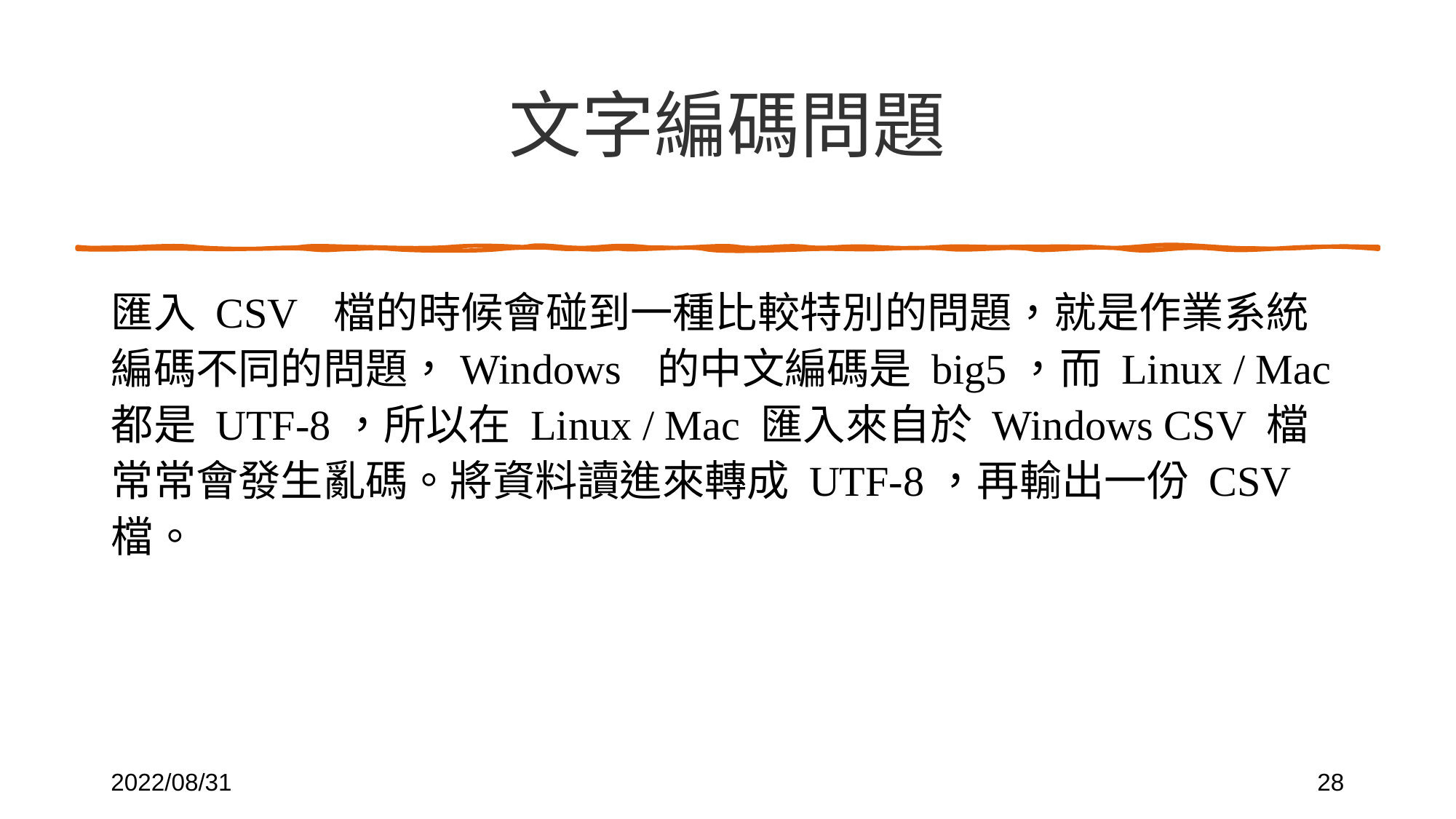

# 文字編碼問題
匯入 CSV 檔的時候會碰到一種比較特別的問題，就是作業系統編碼不同的問題，Windows 的中文編碼是 big5，而 Linux / Mac 都是 UTF-8，所以在 Linux / Mac 匯入來自於 Windows CSV 檔常常會發生亂碼。將資料讀進來轉成 UTF-8，再輸出一份 CSV 檔。
2022/08/31
28